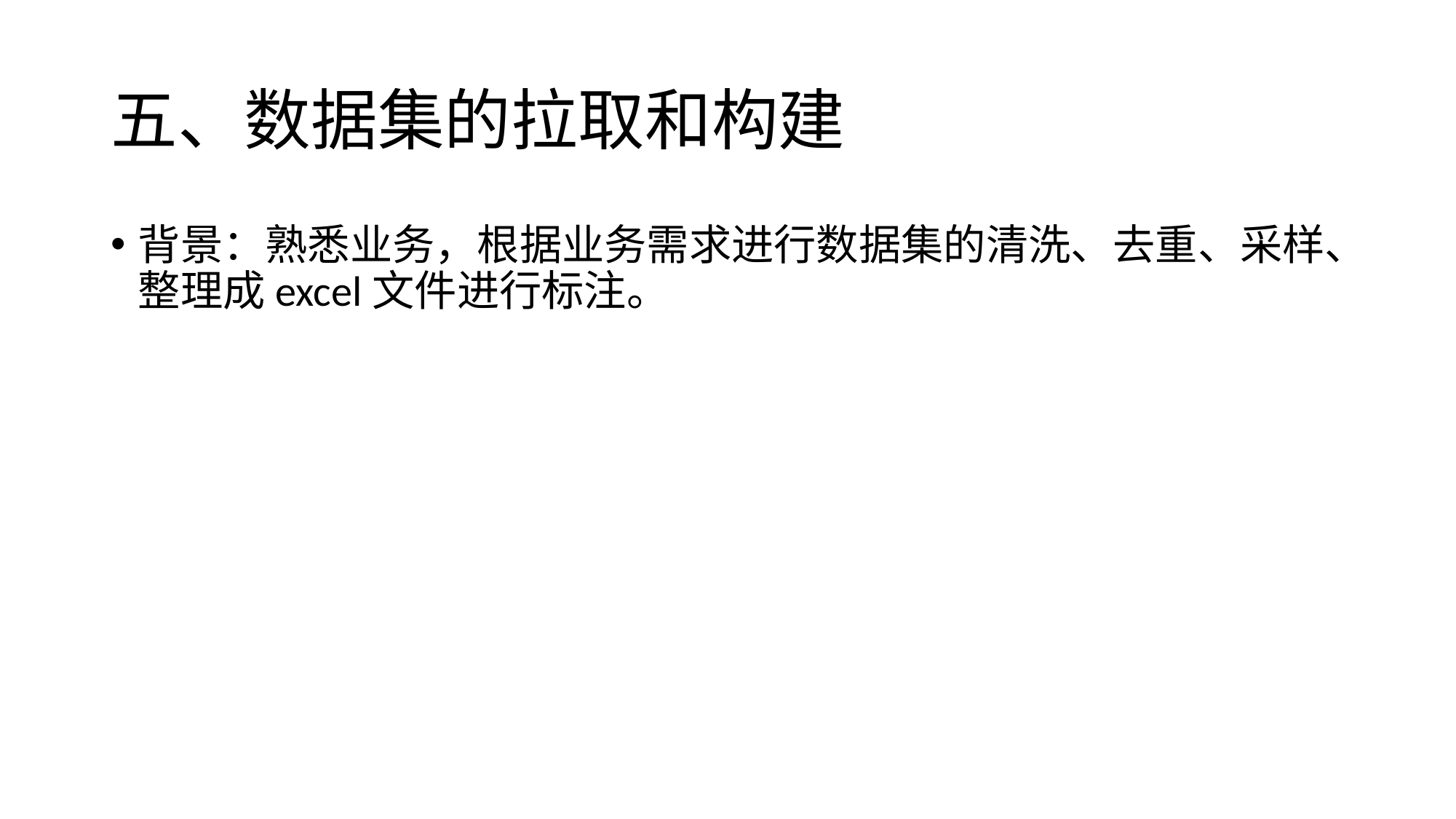

# 五、数据集的拉取和构建
背景：熟悉业务，根据业务需求进行数据集的清洗、去重、采样、整理成excel文件进行标注。